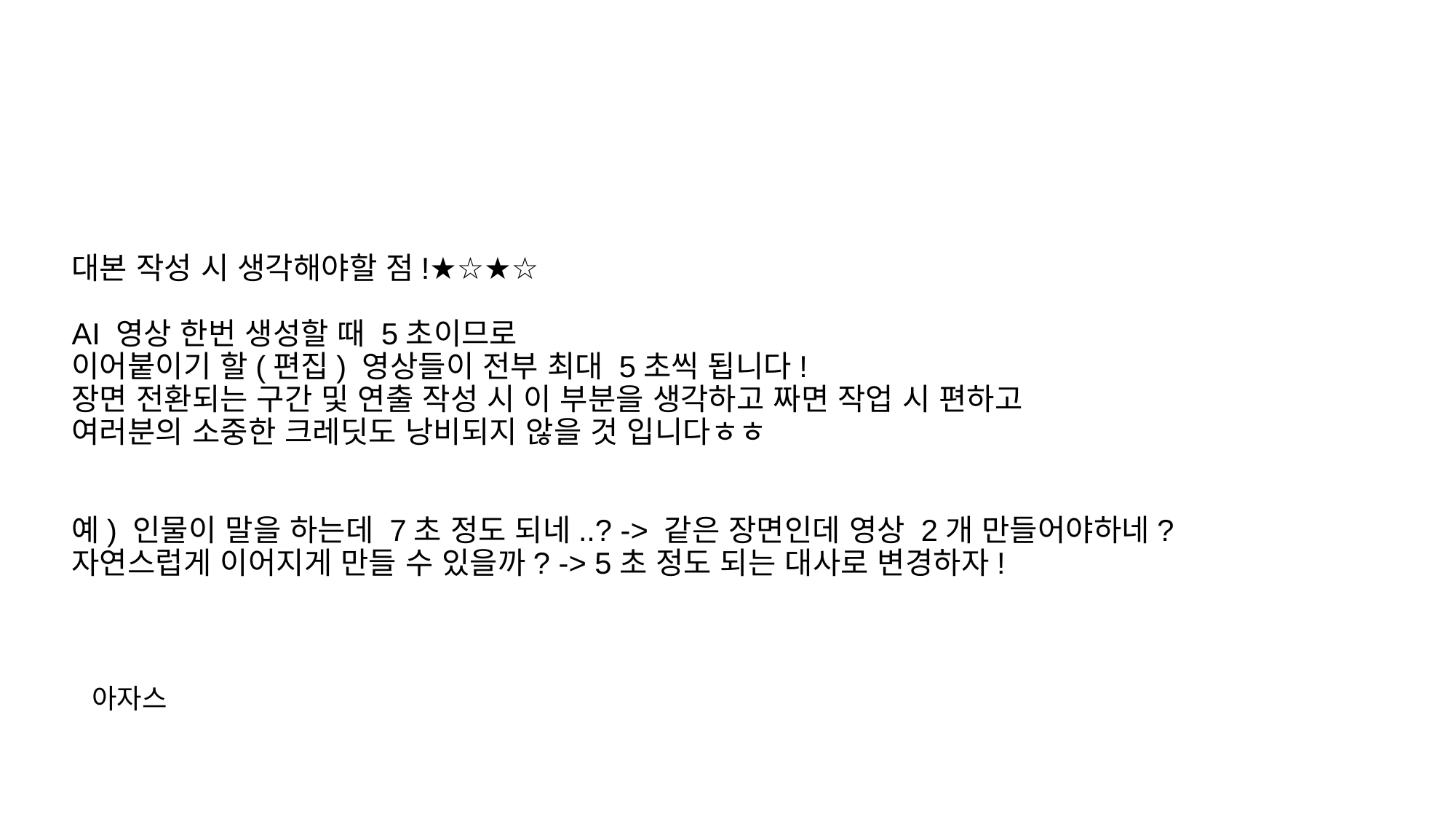

# 대본 작성 시 생각해야할 점!★☆★☆ AI 영상 한번 생성할 때 5초이므로 이어붙이기 할(편집) 영상들이 전부 최대 5초씩 됩니다! 장면 전환되는 구간 및 연출 작성 시 이 부분을 생각하고 짜면 작업 시 편하고 여러분의 소중한 크레딧도 낭비되지 않을 것 입니다ㅎㅎ 예) 인물이 말을 하는데 7초 정도 되네..? -> 같은 장면인데 영상 2개 만들어야하네? 자연스럽게 이어지게 만들 수 있을까? -> 5초 정도 되는 대사로 변경하자!
아자스